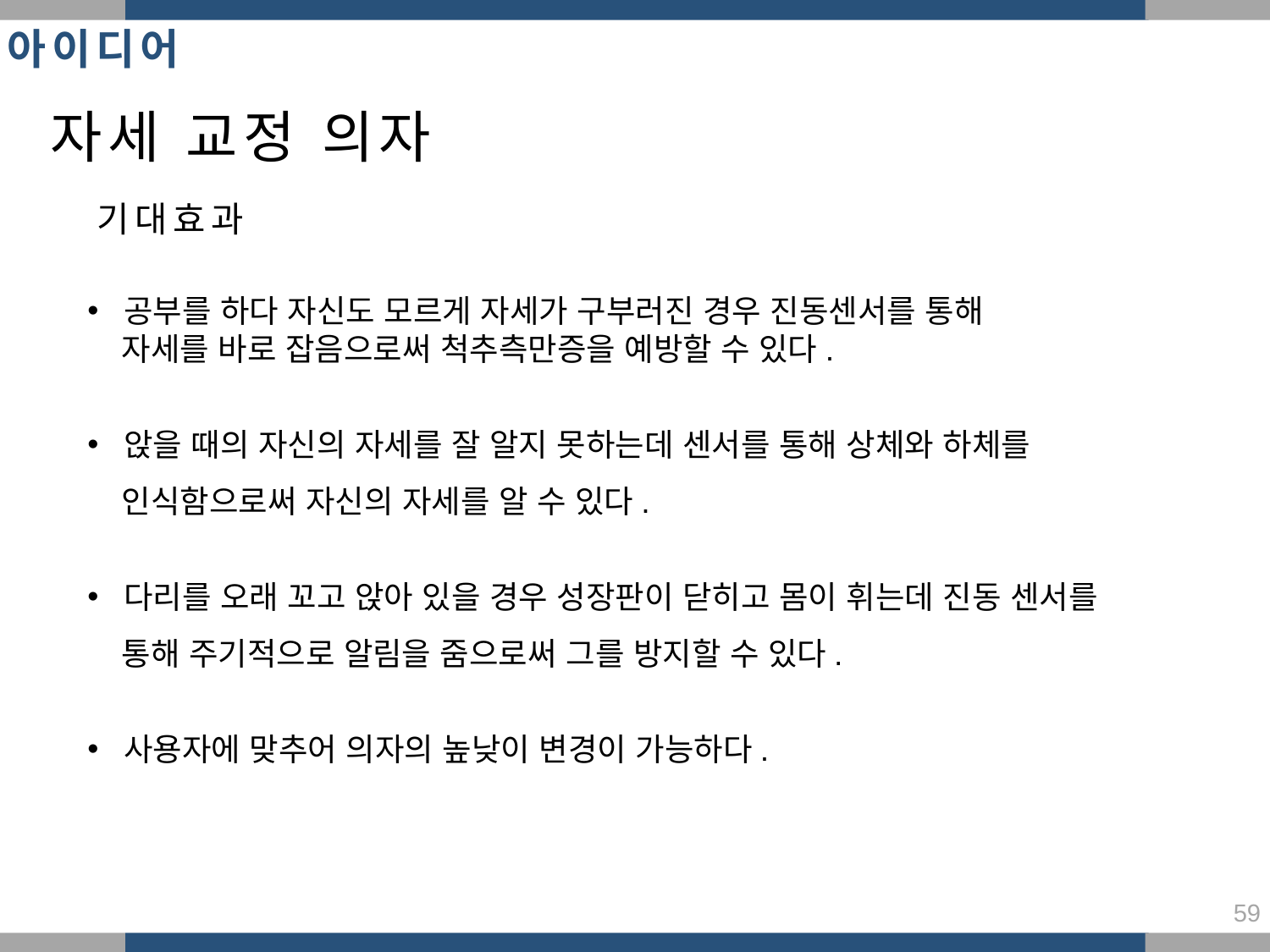

아이디어
자세 교정 의자
기대효과
  공부를 하다 자신도 모르게 자세가 구부러진 경우 진동센서를 통해
   자세를 바로 잡음으로써 척추측만증을 예방할 수 있다.

  앉을 때의 자신의 자세를 잘 알지 못하는데 센서를 통해 상체와 하체를
   인식함으로써 자신의 자세를 알 수 있다.

  다리를 오래 꼬고 앉아 있을 경우 성장판이 닫히고 몸이 휘는데 진동 센서를
   통해 주기적으로 알림을 줌으로써 그를 방지할 수 있다.

  사용자에 맞추어 의자의 높낮이 변경이 가능하다.
59